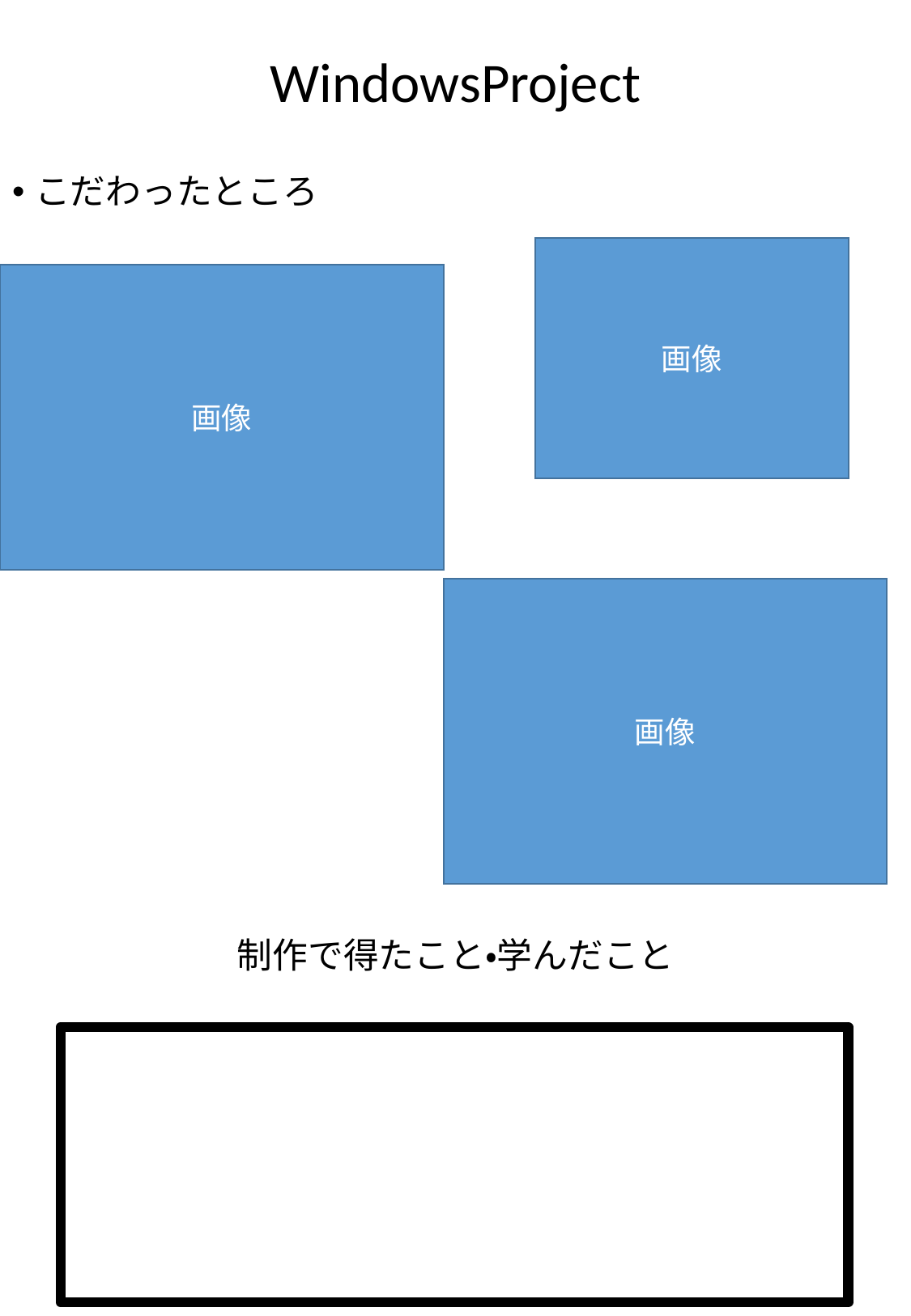

# WindowsProject
こだわったところ

制作で得たこと・学んだこと

画像
画像
画像